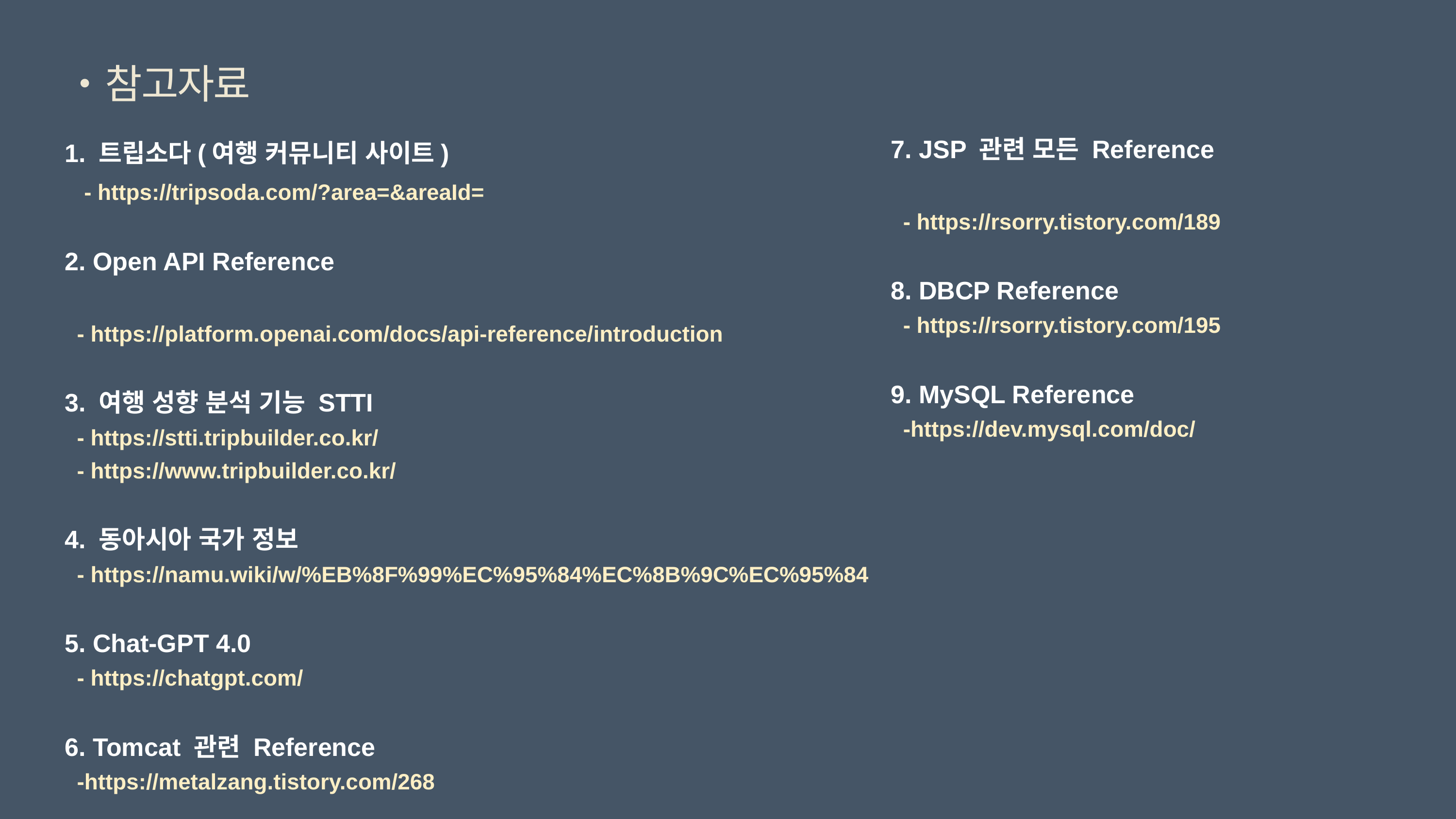

・참고자료
1. 트립소다(여행 커뮤니티 사이트)
   - https://tripsoda.com/?area=&areaId=

2. Open API Reference

  - https://platform.openai.com/docs/api-reference/introduction

3. 여행 성향 분석 기능 STTI
  - https://stti.tripbuilder.co.kr/
  - https://www.tripbuilder.co.kr/

4. 동아시아 국가 정보
  - https://namu.wiki/w/%EB%8F%99%EC%95%84%EC%8B%9C%EC%95%84

5. Chat-GPT 4.0
  - https://chatgpt.com/

6. Tomcat 관련 Reference
  -https://metalzang.tistory.com/268

7. JSP 관련 모든 Reference

  - https://rsorry.tistory.com/189

8. DBCP Reference
  - https://rsorry.tistory.com/195

9. MySQL Reference
  -https://dev.mysql.com/doc/